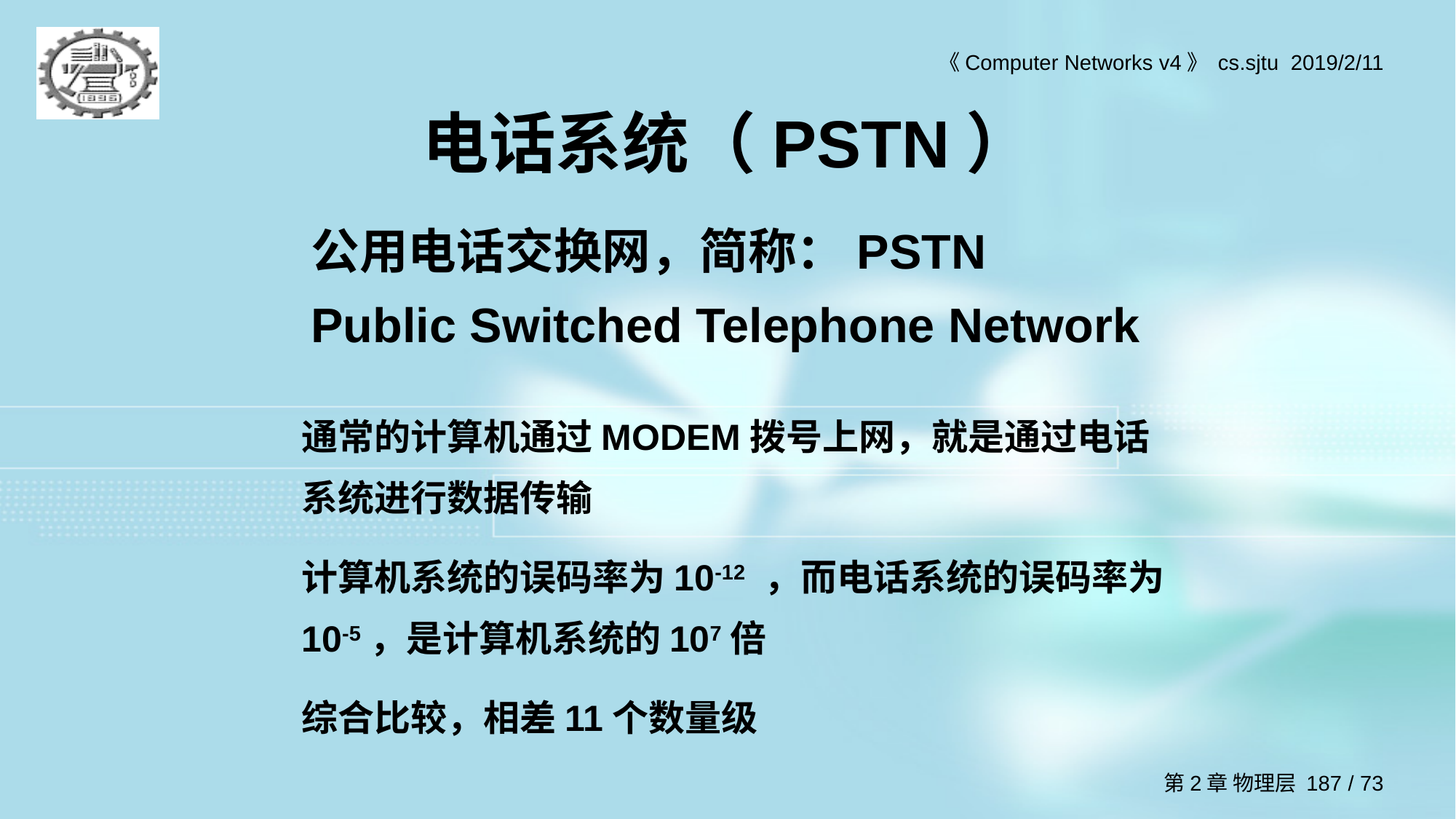

# 电话系统（PSTN）
公用电话交换网，简称：PSTN
Public Switched Telephone Network
通常的计算机通过MODEM拨号上网，就是通过电话系统进行数据传输
计算机系统的误码率为10-12 ，而电话系统的误码率为10-5，是计算机系统的107倍
综合比较，相差11个数量级